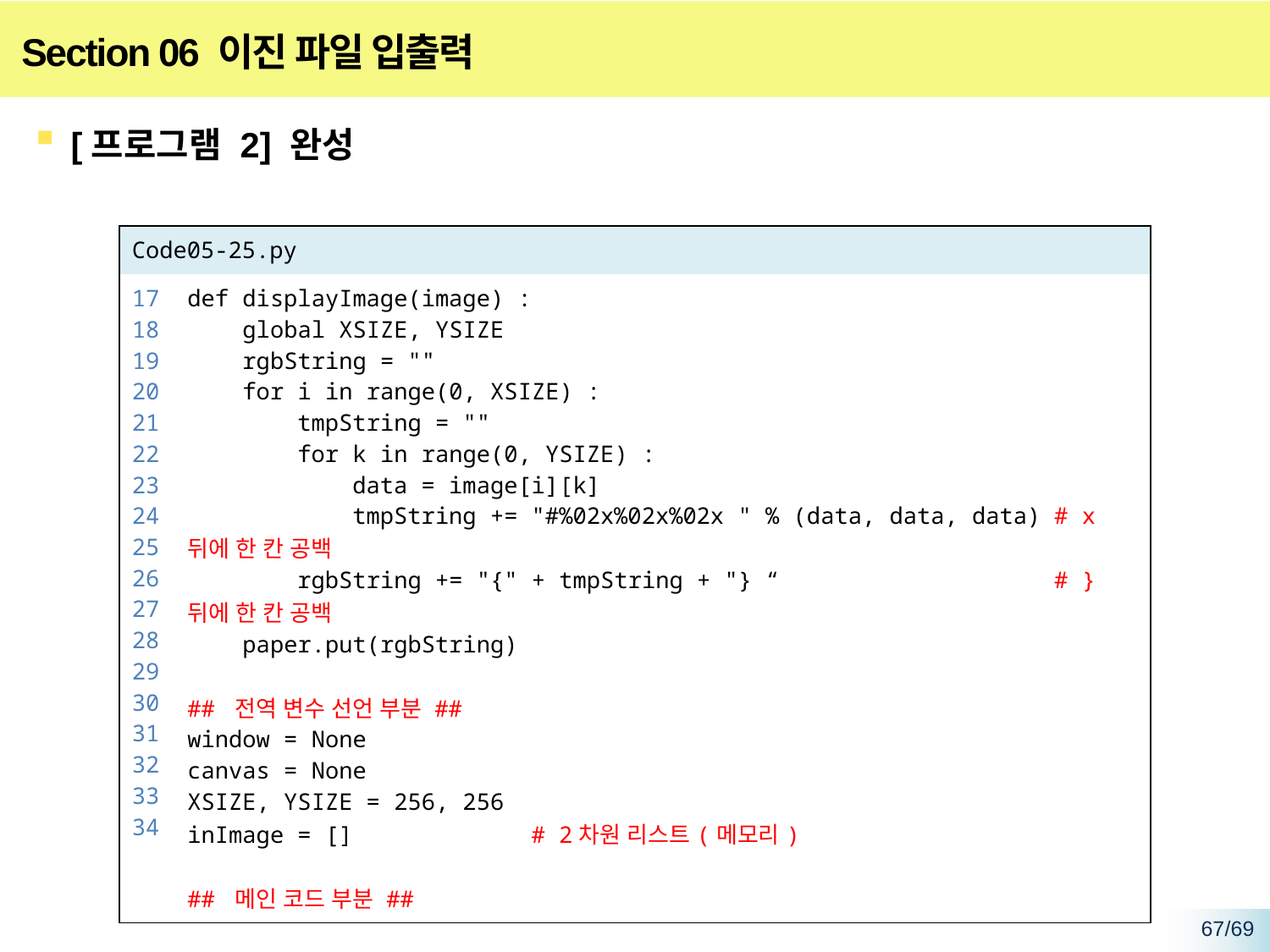

# Section 06 이진 파일 입출력
[프로그램 2] 완성

| Code05-25.py |  |
| --- | --- |
| 17 18 19 20 21 22 23 24 25 26 27 28 29 30 31 32 33 34 | def displayImage(image) : global XSIZE, YSIZE rgbString = "" for i in range(0, XSIZE) : tmpString = "" for k in range(0, YSIZE) : data = image[i][k] tmpString += "#%02x%02x%02x " % (data, data, data) # x 뒤에 한 칸 공백 rgbString += "{" + tmpString + "} “ # } 뒤에 한 칸 공백 paper.put(rgbString) ## 전역 변수 선언 부분 ## window = None canvas = None XSIZE, YSIZE = 256, 256 inImage = [] # 2차원 리스트(메모리) ## 메인 코드 부분 ## |